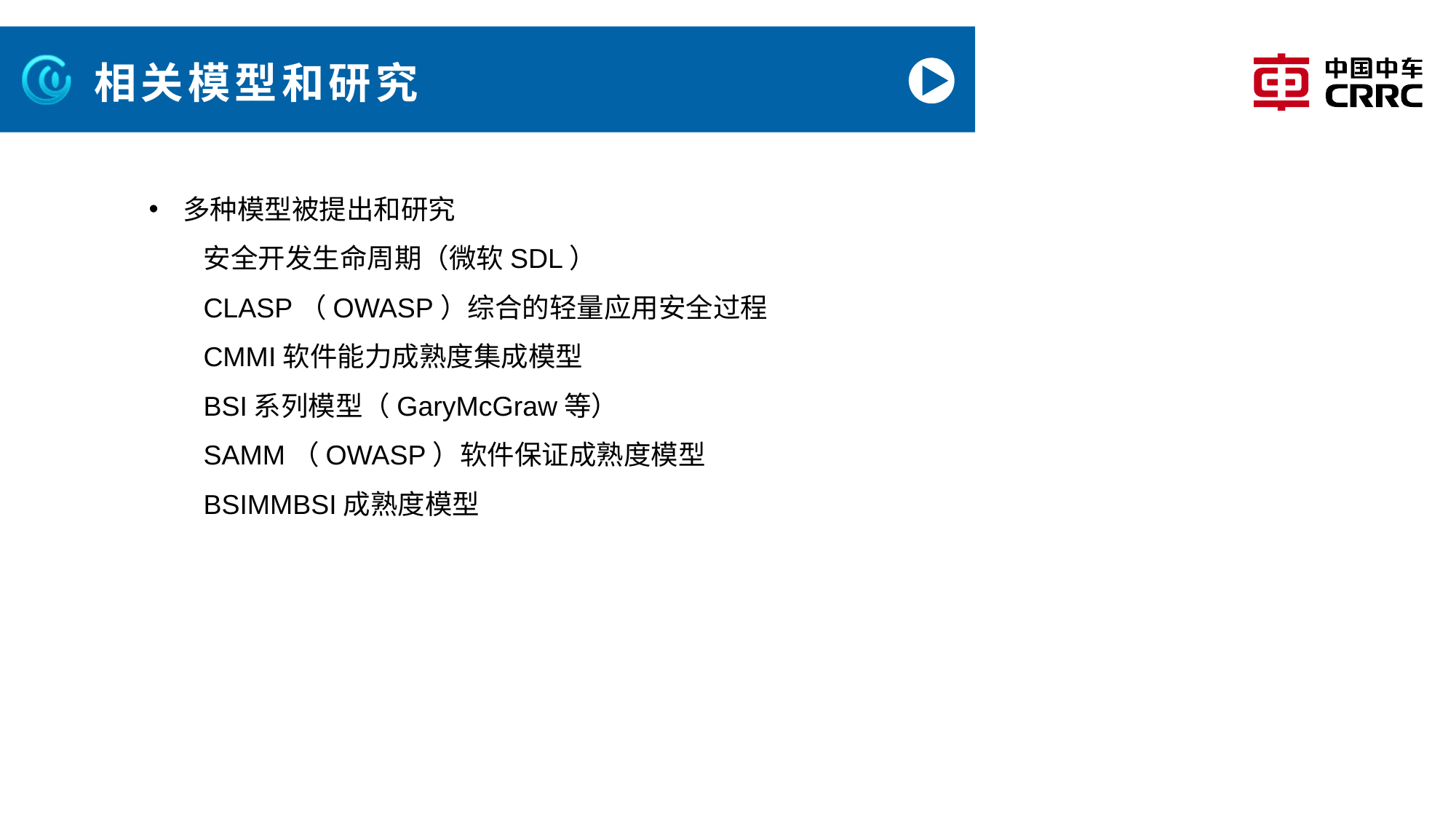

# 相关模型和研究
多种模型被提出和研究
安全开发生命周期（微软SDL）
CLASP（OWASP）综合的轻量应用安全过程
CMMI软件能力成熟度集成模型
BSI系列模型（GaryMcGraw等）
SAMM（OWASP）软件保证成熟度模型
BSIMMBSI成熟度模型
20